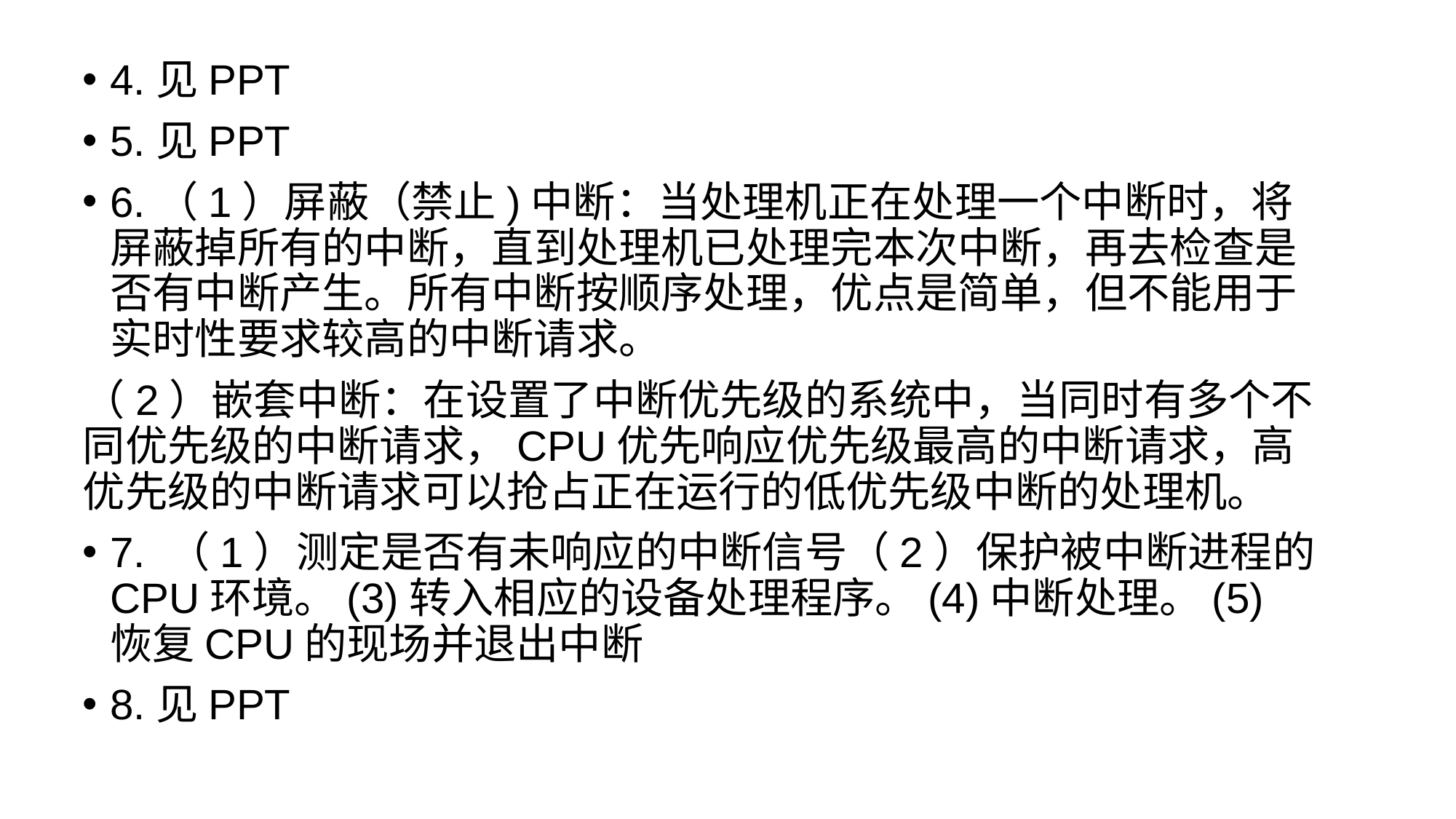

4.见PPT
5.见PPT
6.（1）屏蔽（禁止)中断：当处理机正在处理一个中断时，将屏蔽掉所有的中断，直到处理机已处理完本次中断，再去检查是否有中断产生。所有中断按顺序处理，优点是简单，但不能用于实时性要求较高的中断请求。
（2）嵌套中断：在设置了中断优先级的系统中，当同时有多个不同优先级的中断请求，CPU优先响应优先级最高的中断请求，高优先级的中断请求可以抢占正在运行的低优先级中断的处理机。
7. （1）测定是否有未响应的中断信号（2）保护被中断进程的CPU环境。(3)转入相应的设备处理程序。(4)中断处理。(5)恢复CPU的现场并退出中断
8.见PPT